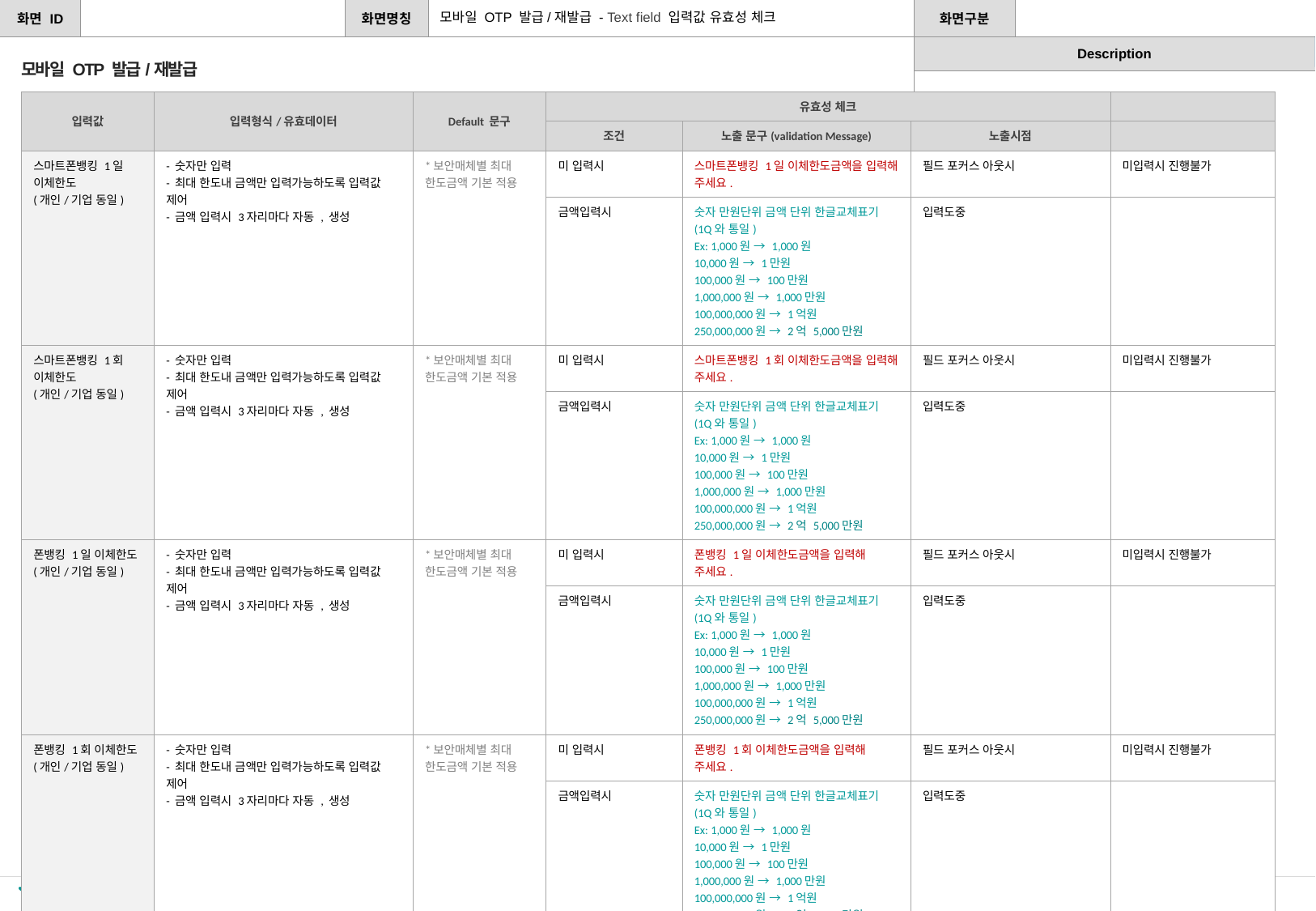

모바일 OTP 발급/재발급 - Text field 입력값 유효성 체크
[수정요약] 2023.08.18
유효성 체크 내용 추가
모바일 OTP 발급/재발급
| 입력값 | 입력형식/유효데이터 | Default 문구 | 유효성 체크 |  |  |  |
| --- | --- | --- | --- | --- | --- | --- |
|  |  |  | 조건 | 노출 문구(validation Message) | 노출시점 |  |
| 스마트폰뱅킹 1일 이체한도 (개인/기업 동일) | - 숫자만 입력 - 최대 한도내 금액만 입력가능하도록 입력값 제어 - 금액 입력시 3자리마다 자동 , 생성 | \*보안매체별 최대 한도금액 기본 적용 | 미 입력시 | 스마트폰뱅킹 1일 이체한도금액을 입력해 주세요. | 필드 포커스 아웃시 | 미입력시 진행불가 |
|  |  |  | 금액입력시 | 숫자 만원단위 금액 단위 한글교체표기 (1Q와 통일) Ex: 1,000원 → 1,000원 10,000원 → 1만원 100,000원 → 100만원 1,000,000원 → 1,000만원 100,000,000원 → 1억원 250,000,000원 → 2억 5,000만원 | 입력도중 |  |
| 스마트폰뱅킹 1회 이체한도 (개인/기업 동일) | - 숫자만 입력 - 최대 한도내 금액만 입력가능하도록 입력값 제어 - 금액 입력시 3자리마다 자동 , 생성 | \*보안매체별 최대 한도금액 기본 적용 | 미 입력시 | 스마트폰뱅킹 1회 이체한도금액을 입력해 주세요. | 필드 포커스 아웃시 | 미입력시 진행불가 |
|  |  |  | 금액입력시 | 숫자 만원단위 금액 단위 한글교체표기 (1Q와 통일) Ex: 1,000원 → 1,000원 10,000원 → 1만원 100,000원 → 100만원 1,000,000원 → 1,000만원 100,000,000원 → 1억원 250,000,000원 → 2억 5,000만원 | 입력도중 |  |
| 폰뱅킹 1일 이체한도 (개인/기업 동일) | - 숫자만 입력 - 최대 한도내 금액만 입력가능하도록 입력값 제어 - 금액 입력시 3자리마다 자동 , 생성 | \*보안매체별 최대 한도금액 기본 적용 | 미 입력시 | 폰뱅킹 1일 이체한도금액을 입력해 주세요. | 필드 포커스 아웃시 | 미입력시 진행불가 |
|  |  |  | 금액입력시 | 숫자 만원단위 금액 단위 한글교체표기 (1Q와 통일) Ex: 1,000원 → 1,000원 10,000원 → 1만원 100,000원 → 100만원 1,000,000원 → 1,000만원 100,000,000원 → 1억원 250,000,000원 → 2억 5,000만원 | 입력도중 |  |
| 폰뱅킹 1회 이체한도 (개인/기업 동일) | - 숫자만 입력 - 최대 한도내 금액만 입력가능하도록 입력값 제어 - 금액 입력시 3자리마다 자동 , 생성 | \*보안매체별 최대 한도금액 기본 적용 | 미 입력시 | 폰뱅킹 1회 이체한도금액을 입력해 주세요. | 필드 포커스 아웃시 | 미입력시 진행불가 |
|  |  |  | 금액입력시 | 숫자 만원단위 금액 단위 한글교체표기 (1Q와 통일) Ex: 1,000원 → 1,000원 10,000원 → 1만원 100,000원 → 100만원 1,000,000원 → 1,000만원 100,000,000원 → 1억원 250,000,000원 → 2억 5,000만원 | 입력도중 |  |